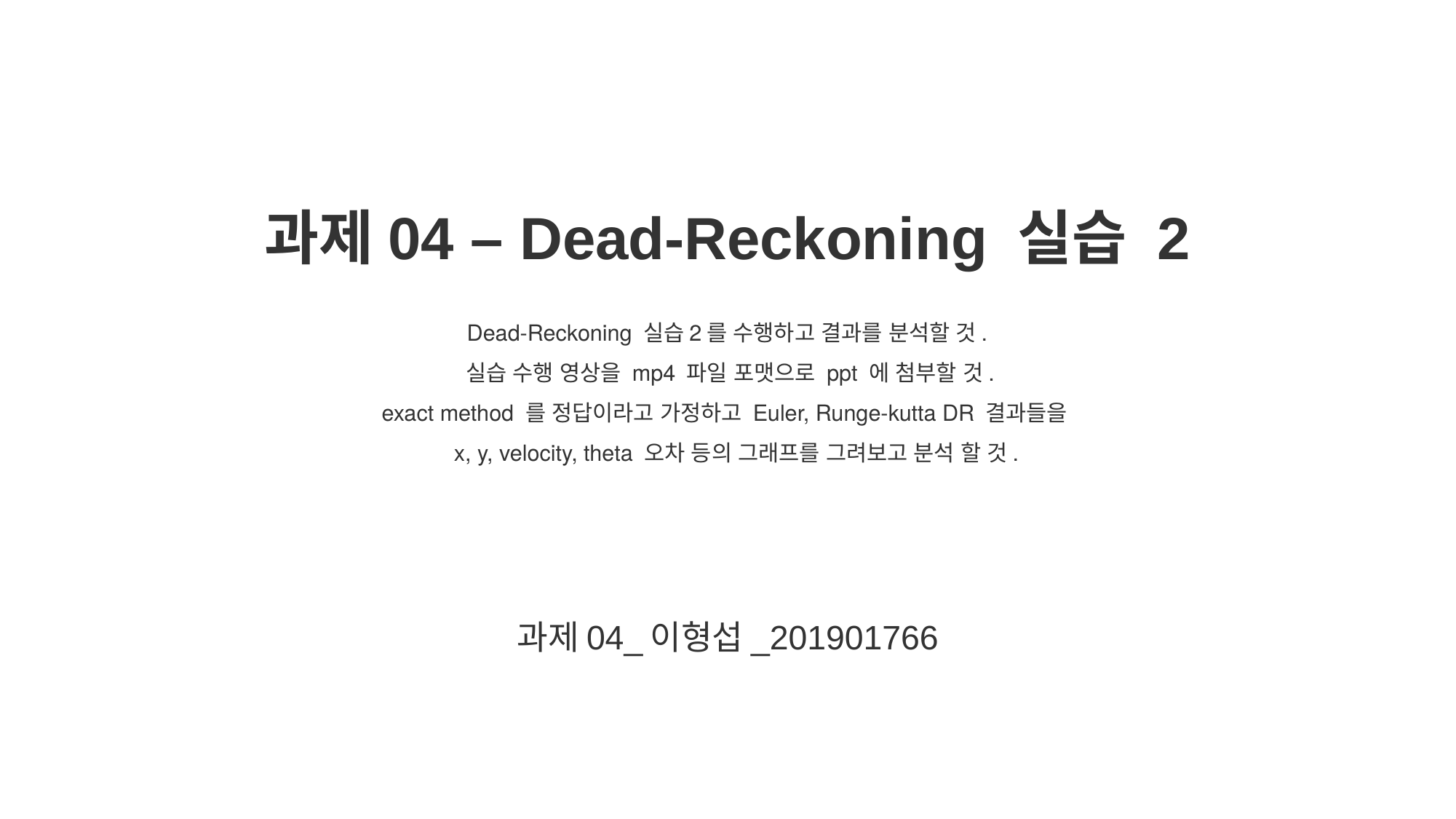

# 과제04 – Dead-Reckoning 실습 2 Dead-Reckoning 실습2를 수행하고 결과를 분석할 것.  실습 수행 영상을 mp4 파일 포맷으로 ppt 에 첨부할 것.  exact method 를 정답이라고 가정하고 Euler, Runge-kutta DR 결과들을  x, y, velocity, theta 오차 등의 그래프를 그려보고 분석 할 것.
과제04_이형섭_201901766